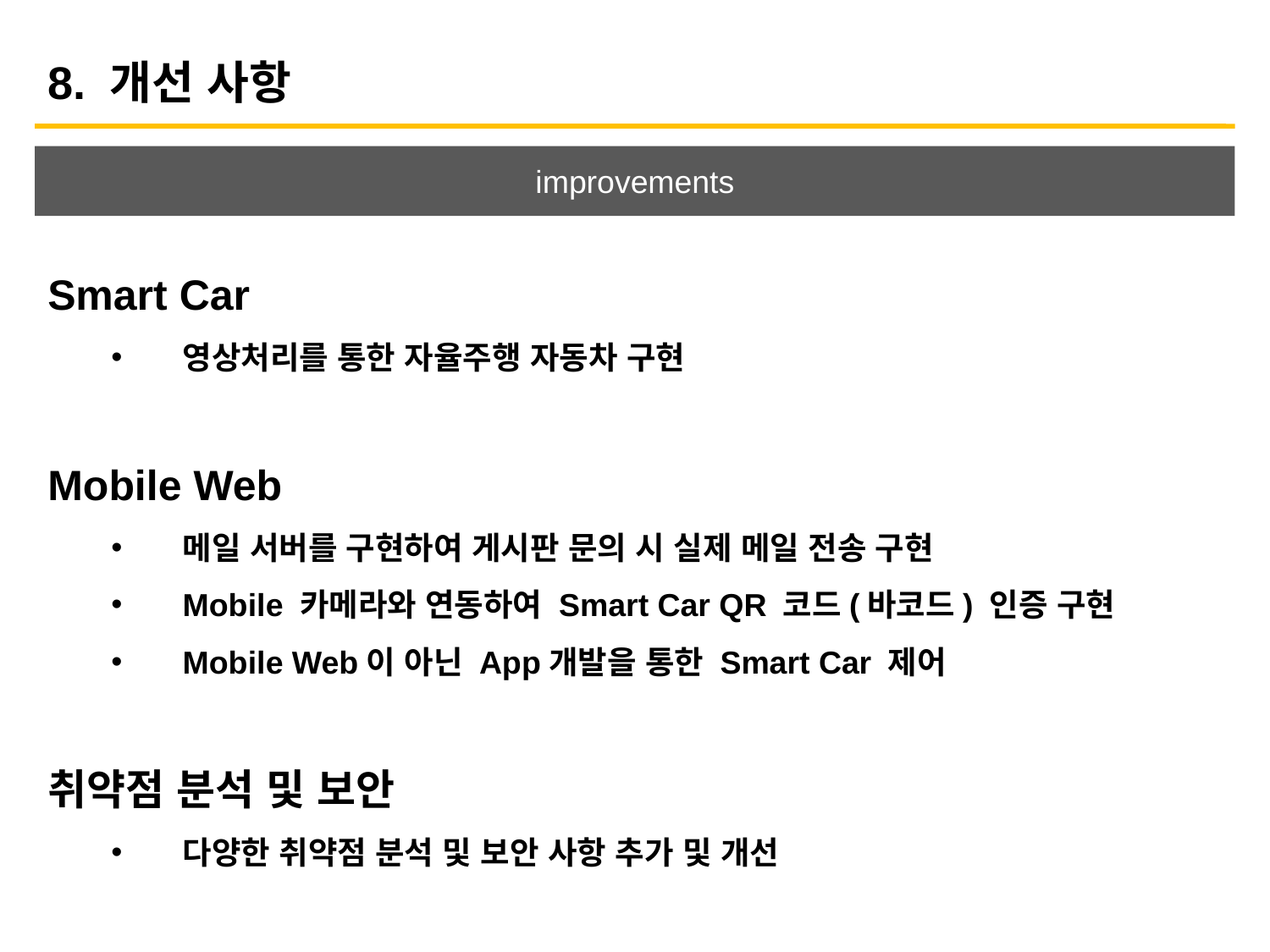

8. 개선 사항

improvements

Smart Car
영상처리를 통한 자율주행 자동차 구현

Mobile Web
메일 서버를 구현하여 게시판 문의 시 실제 메일 전송 구현
Mobile 카메라와 연동하여 Smart Car QR 코드(바코드) 인증 구현
Mobile Web이 아닌 App개발을 통한 Smart Car 제어

취약점 분석 및 보안
다양한 취약점 분석 및 보안 사항 추가 및 개선